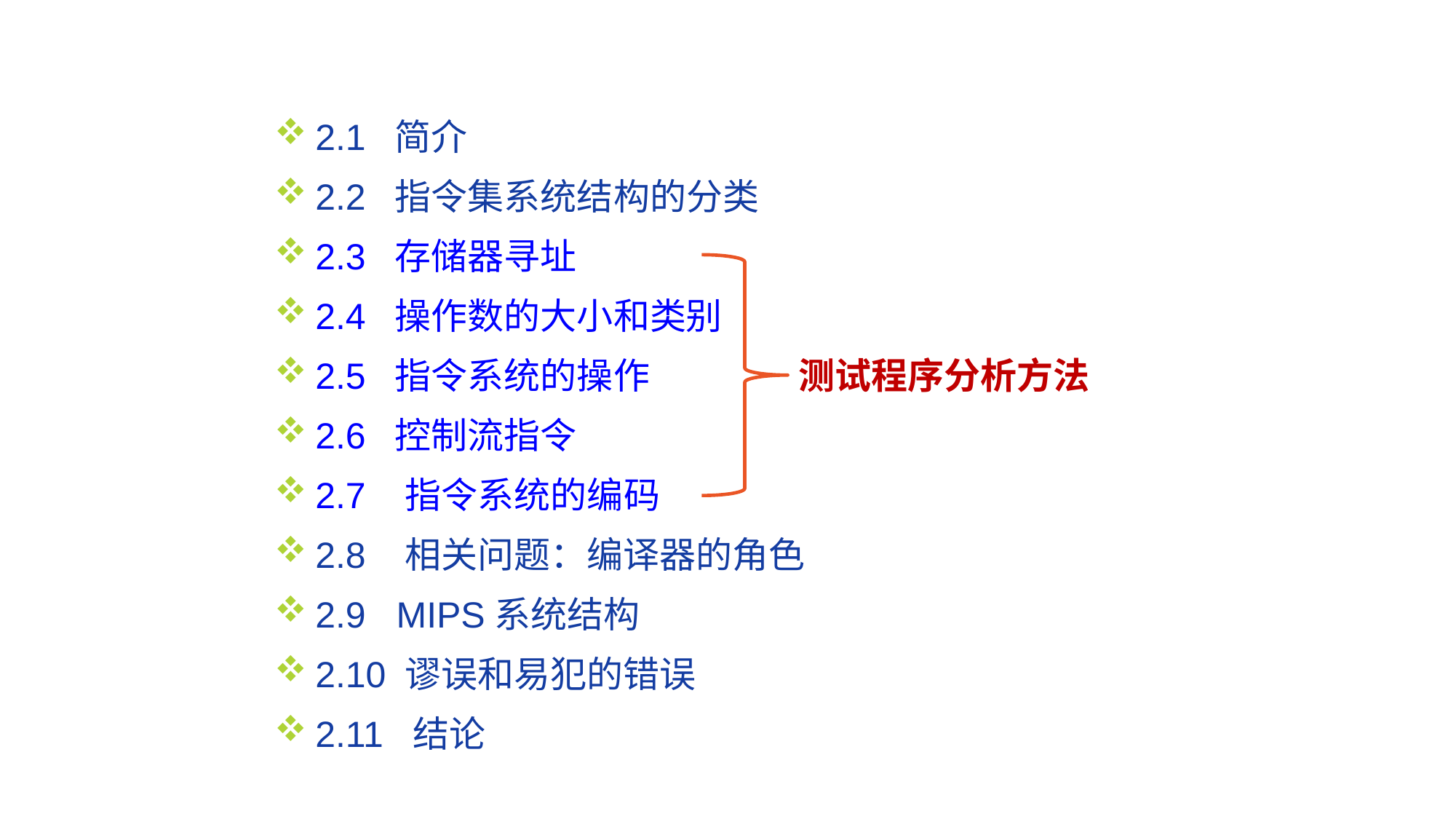

# 第二章   指令系统原理与实例
2.1  简介
2.2  指令集系统结构的分类
2.3  存储器寻址
2.4  操作数的大小和类别
2.5  指令系统的操作
2.6  控制流指令
2.7   指令系统的编码
2.8   相关问题：编译器的角色
2.9   MIPS系统结构
2.10 谬误和易犯的错误
2.11  结论

测试程序分析方法